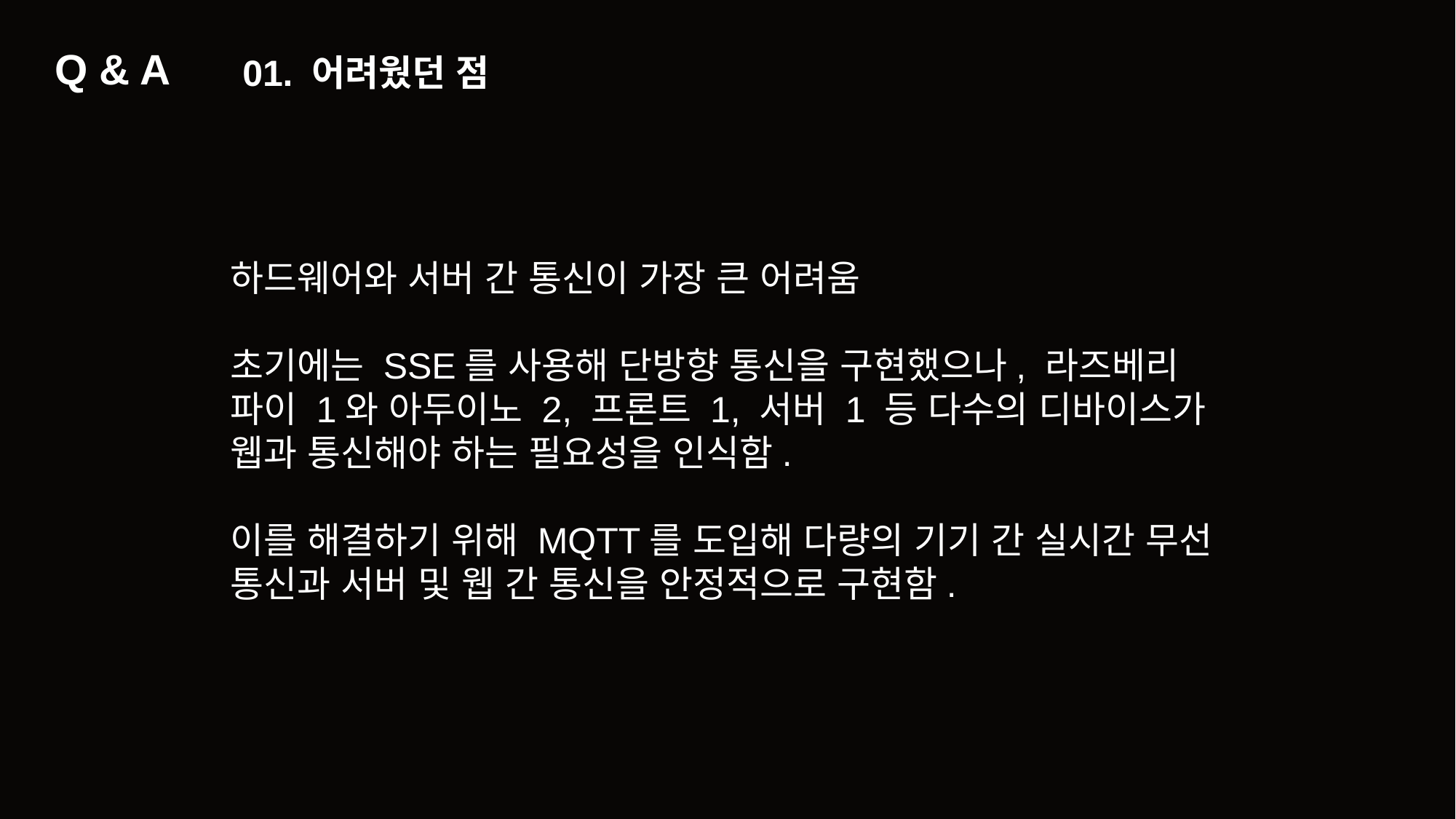

Q & A
01. 어려웠던 점
하드웨어와 서버 간 통신이 가장 큰 어려움

초기에는 SSE를 사용해 단방향 통신을 구현했으나, 라즈베리 파이 1와 아두이노 2, 프론트 1, 서버 1 등 다수의 디바이스가 웹과 통신해야 하는 필요성을 인식함.

이를 해결하기 위해 MQTT를 도입해 다량의 기기 간 실시간 무선 통신과 서버 및 웹 간 통신을 안정적으로 구현함.